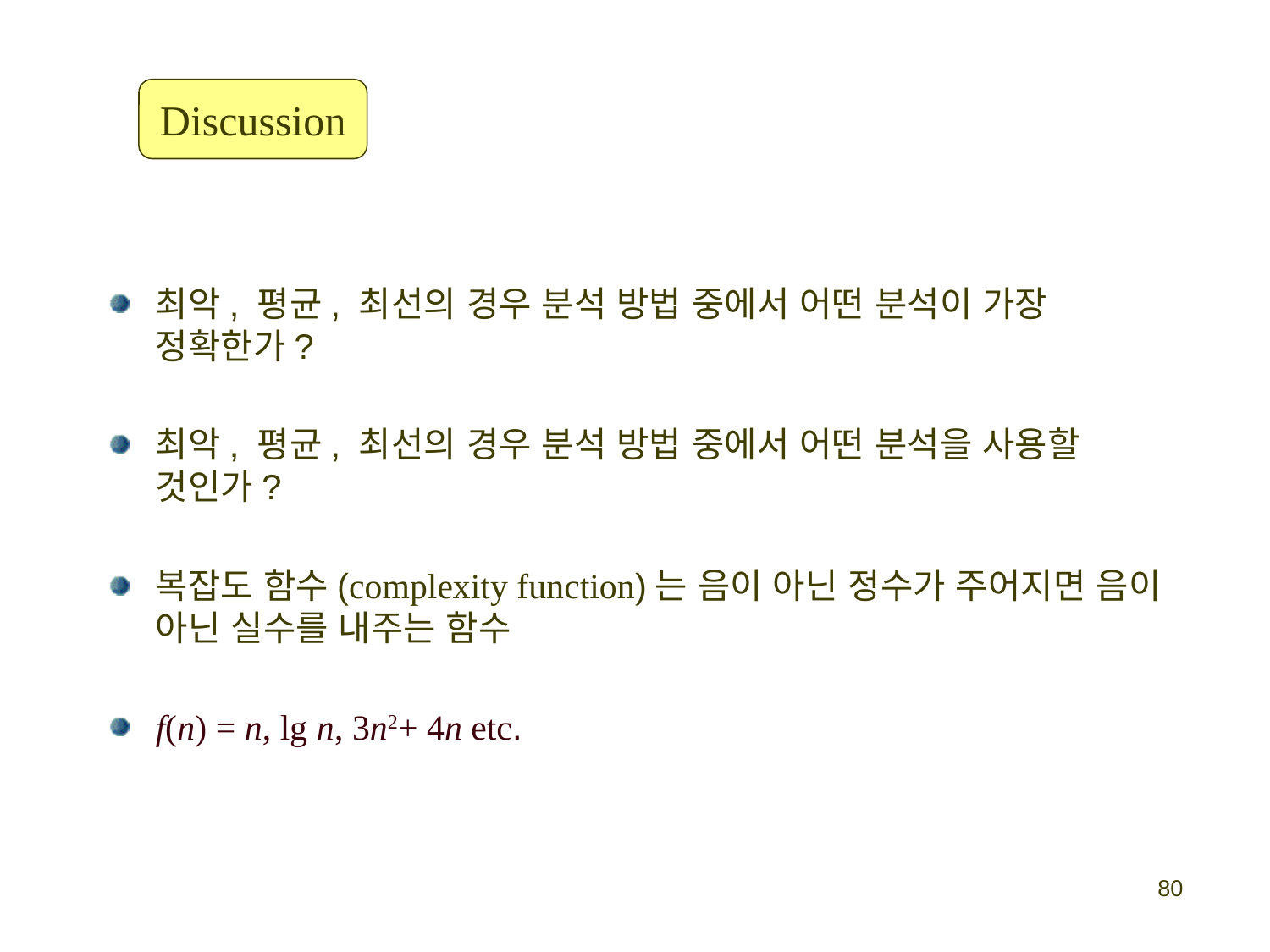

Discussion
최악, 평균, 최선의 경우 분석 방법 중에서 어떤 분석이 가장 정확한가?

최악, 평균, 최선의 경우 분석 방법 중에서 어떤 분석을 사용할 것인가?

복잡도 함수(complexity function)는 음이 아닌 정수가 주어지면 음이 아닌 실수를 내주는 함수

f(n) = n, lg n, 3n2+ 4n etc.

80